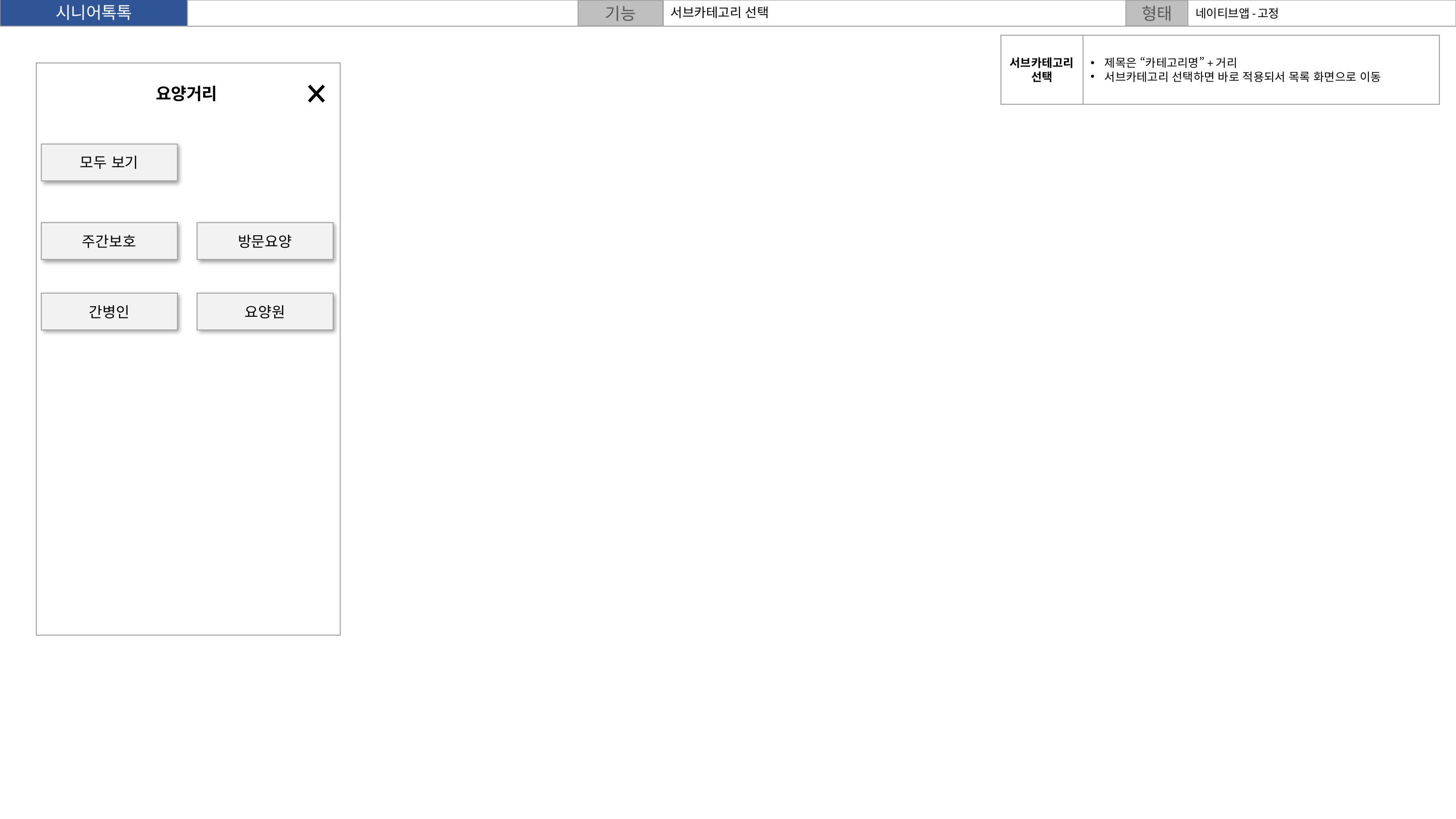

서브카테고리 선택

네이티브앱-고정
서브카테고리 선택
제목은 “카테고리명”+거리
서브카테고리 선택하면 바로 적용되서 목록 화면으로 이동

요양거리
모두 보기
주간보호
방문요양
간병인
요양원